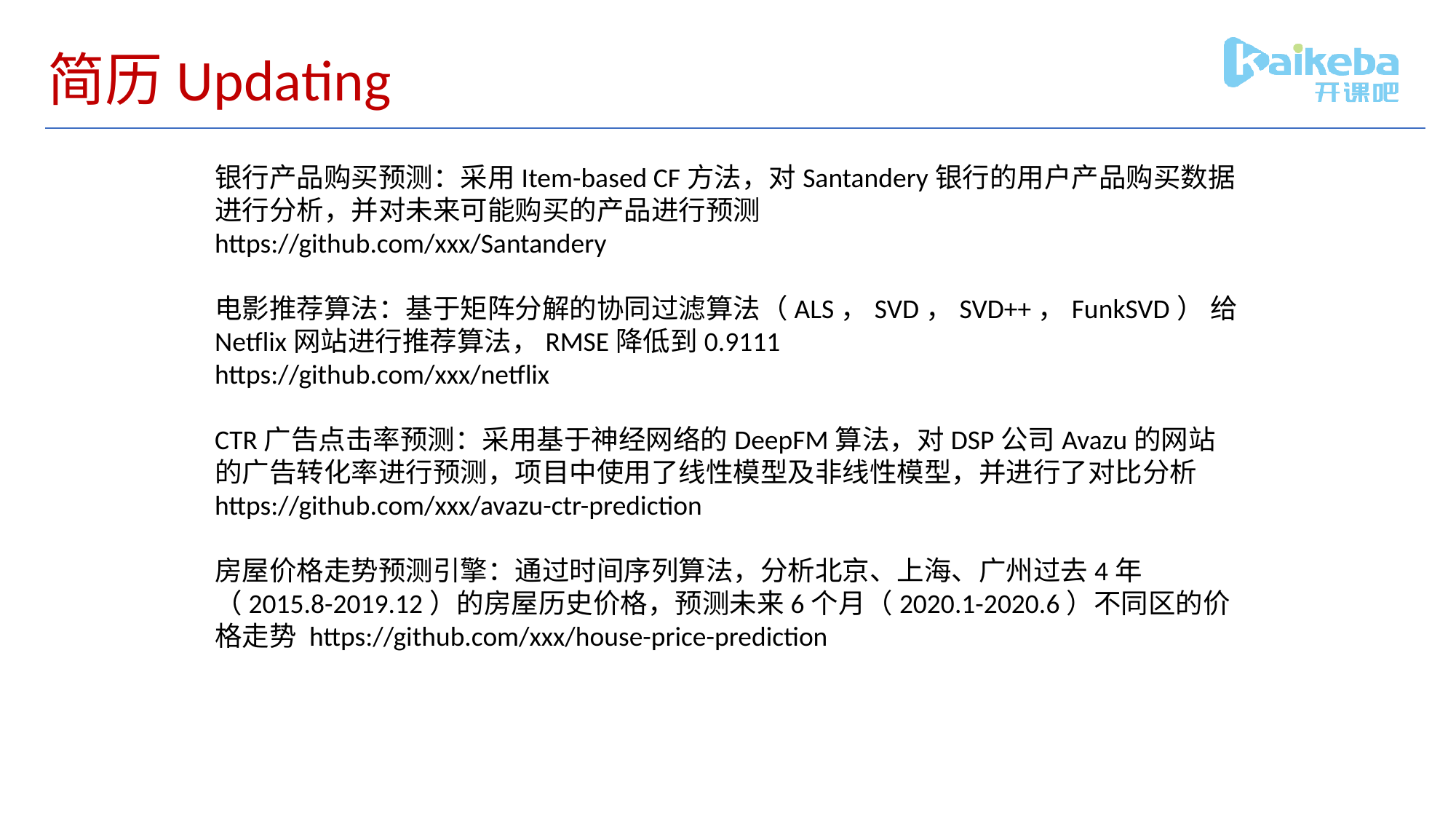

# 简历Updating
银行产品购买预测：采用Item-based CF方法，对Santandery银行的用户产品购买数据进行分析，并对未来可能购买的产品进行预测
https://github.com/xxx/Santandery

电影推荐算法：基于矩阵分解的协同过滤算法（ALS，SVD，SVD++，FunkSVD） 给Netflix网站进行推荐算法，RMSE降低到0.9111
https://github.com/xxx/netflix

CTR广告点击率预测：采用基于神经网络的DeepFM算法，对DSP公司Avazu的网站的广告转化率进行预测，项目中使用了线性模型及非线性模型，并进行了对比分析
https://github.com/xxx/avazu-ctr-prediction

房屋价格走势预测引擎：通过时间序列算法，分析北京、上海、广州过去4年（2015.8-2019.12）的房屋历史价格，预测未来6个月（2020.1-2020.6）不同区的价格走势 https://github.com/xxx/house-price-prediction